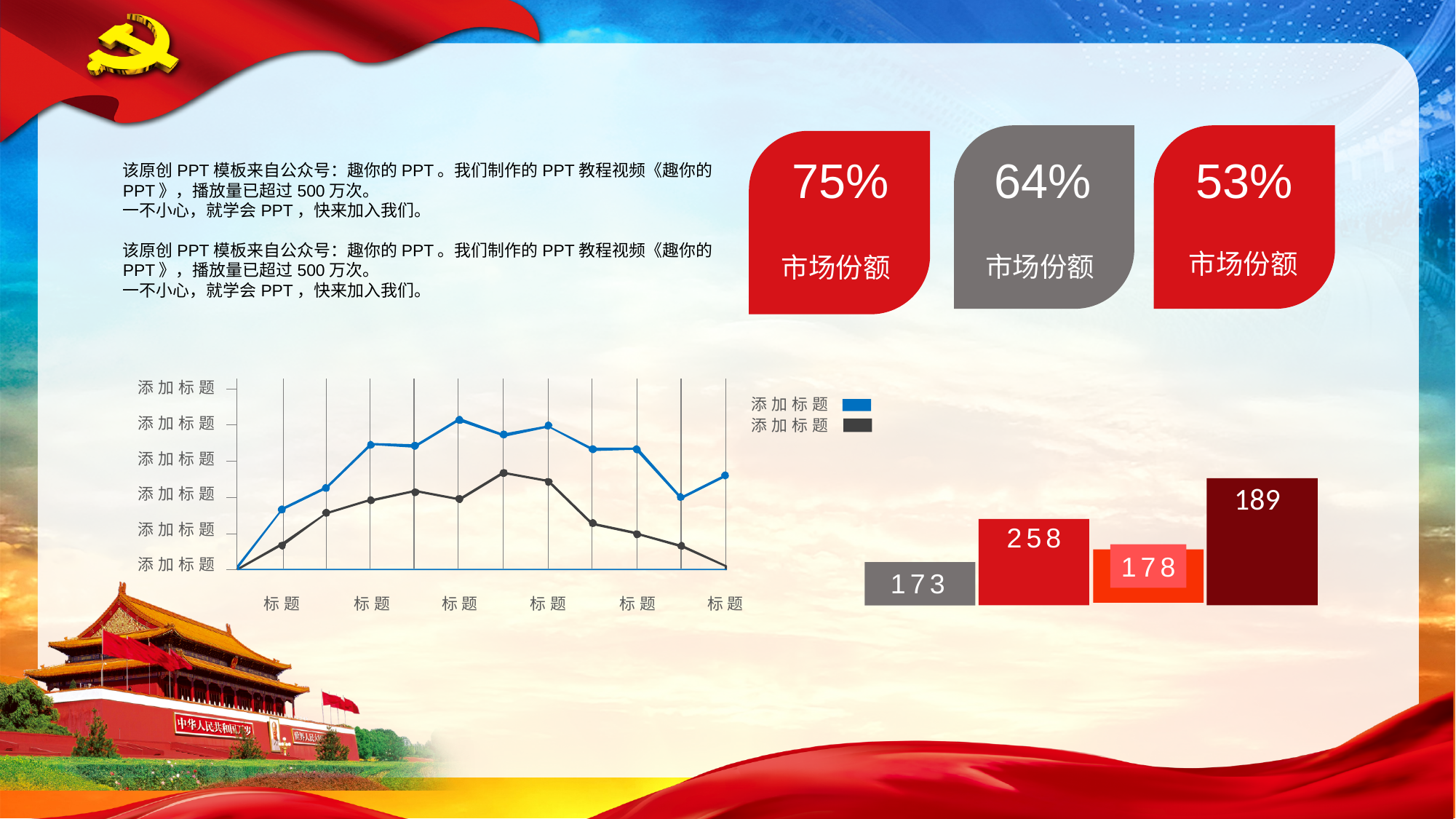

64%
市场份额

53%
市场份额

75%
市场份额
该原创PPT模板来自公众号：趣你的PPT。我们制作的PPT教程视频《趣你的PPT》，播放量已超过500万次。
一不小心，就学会PPT，快来加入我们。

该原创PPT模板来自公众号：趣你的PPT。我们制作的PPT教程视频《趣你的PPT》，播放量已超过500万次。
一不小心，就学会PPT，快来加入我们。
添加标题
添加标题

添加标题
添加标题

添加标题

189

添加标题
添加标题
258

178

添加标题
173

标题
标题
标题
标题
标题
标题